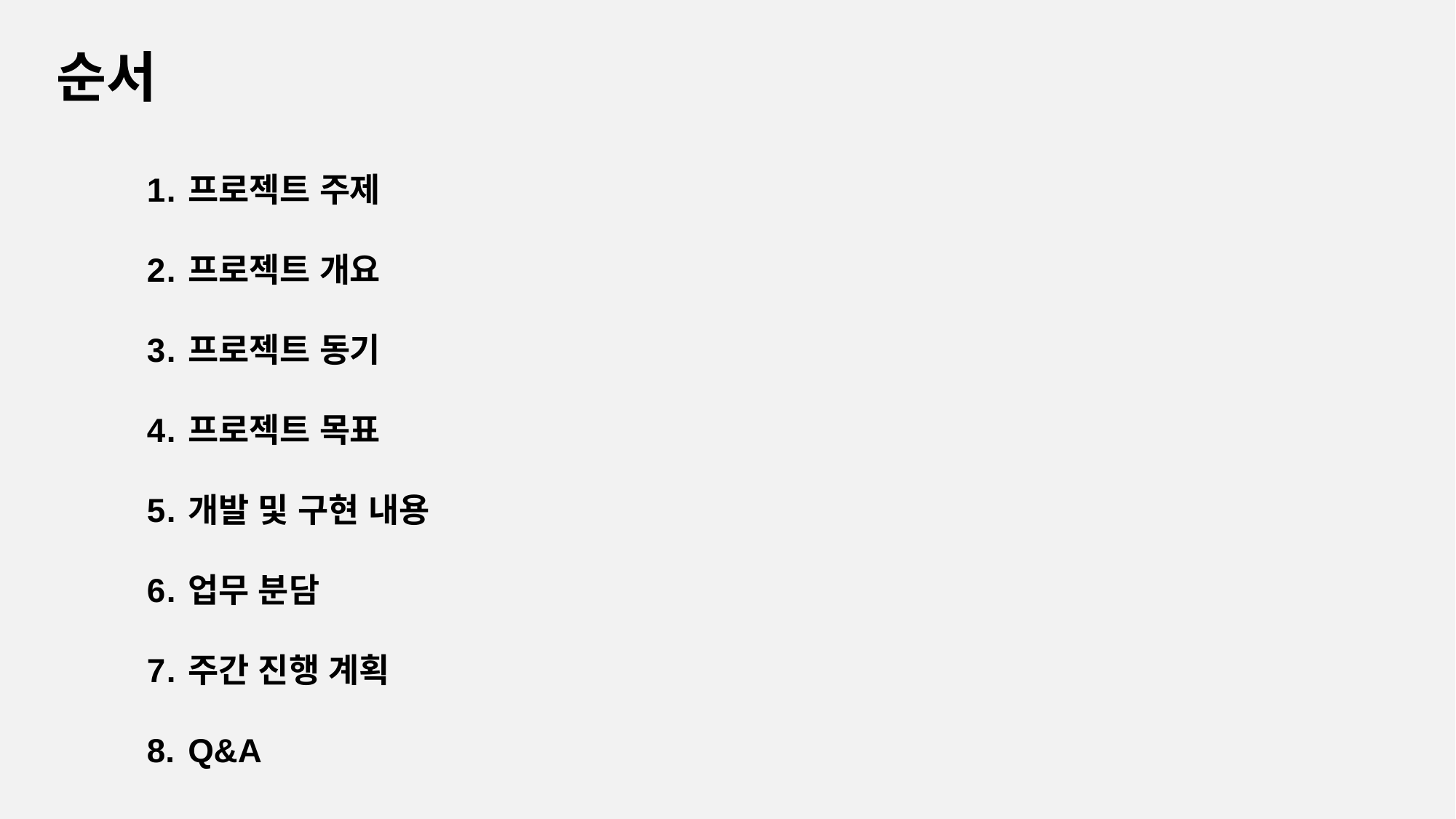

순서
프로젝트 주제

프로젝트 개요

프로젝트 동기

프로젝트 목표

개발 및 구현 내용

업무 분담

주간 진행 계획

Q&A